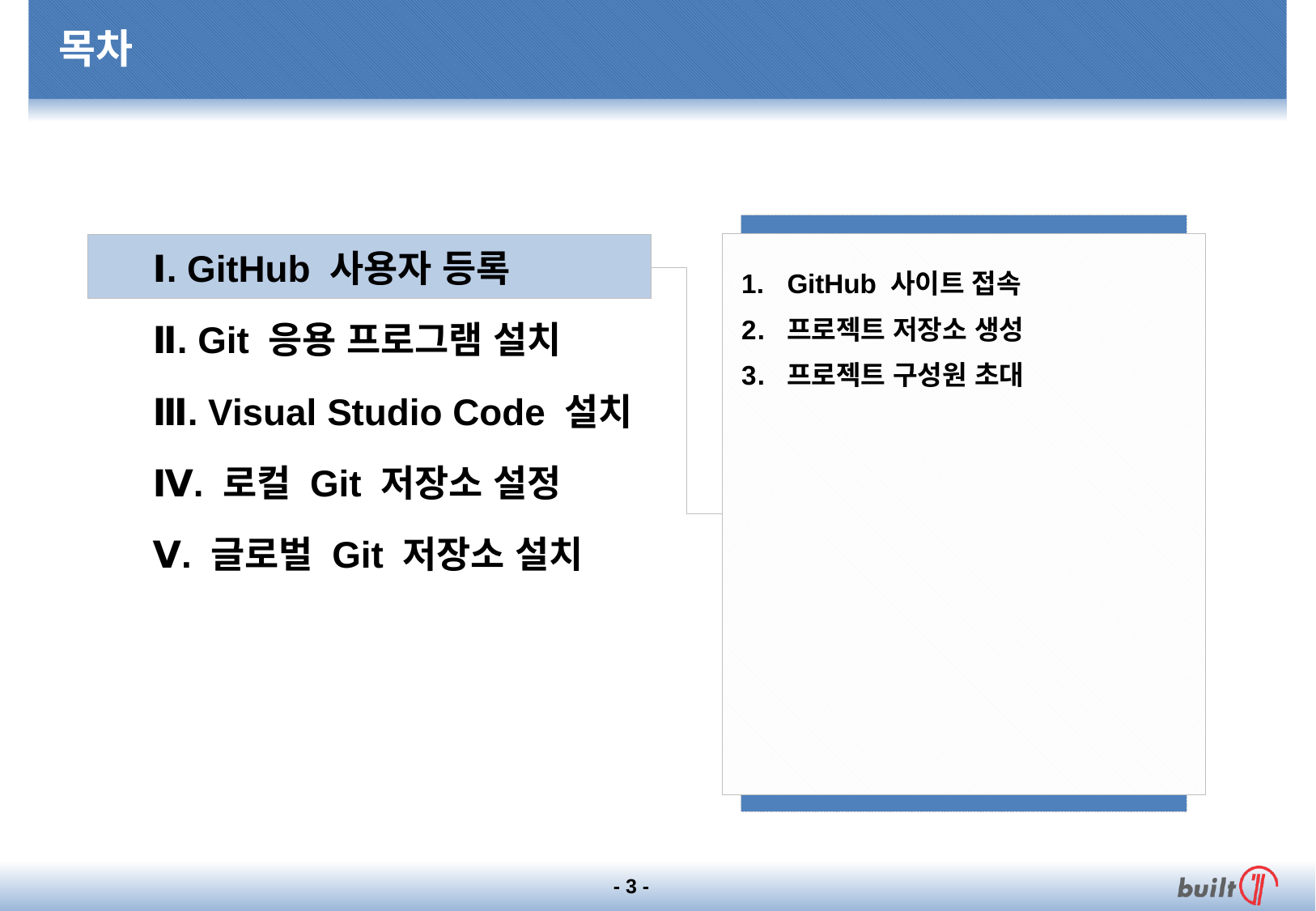

# 목차

GitHub 사이트 접속
프로젝트 저장소 생성
프로젝트 구성원 초대

Ⅰ. GitHub 사용자 등록

Ⅱ. Git 응용 프로그램 설치

Ⅲ. Visual Studio Code 설치

Ⅳ. 로컬 Git 저장소 설정

Ⅴ. 글로벌 Git 저장소 설치